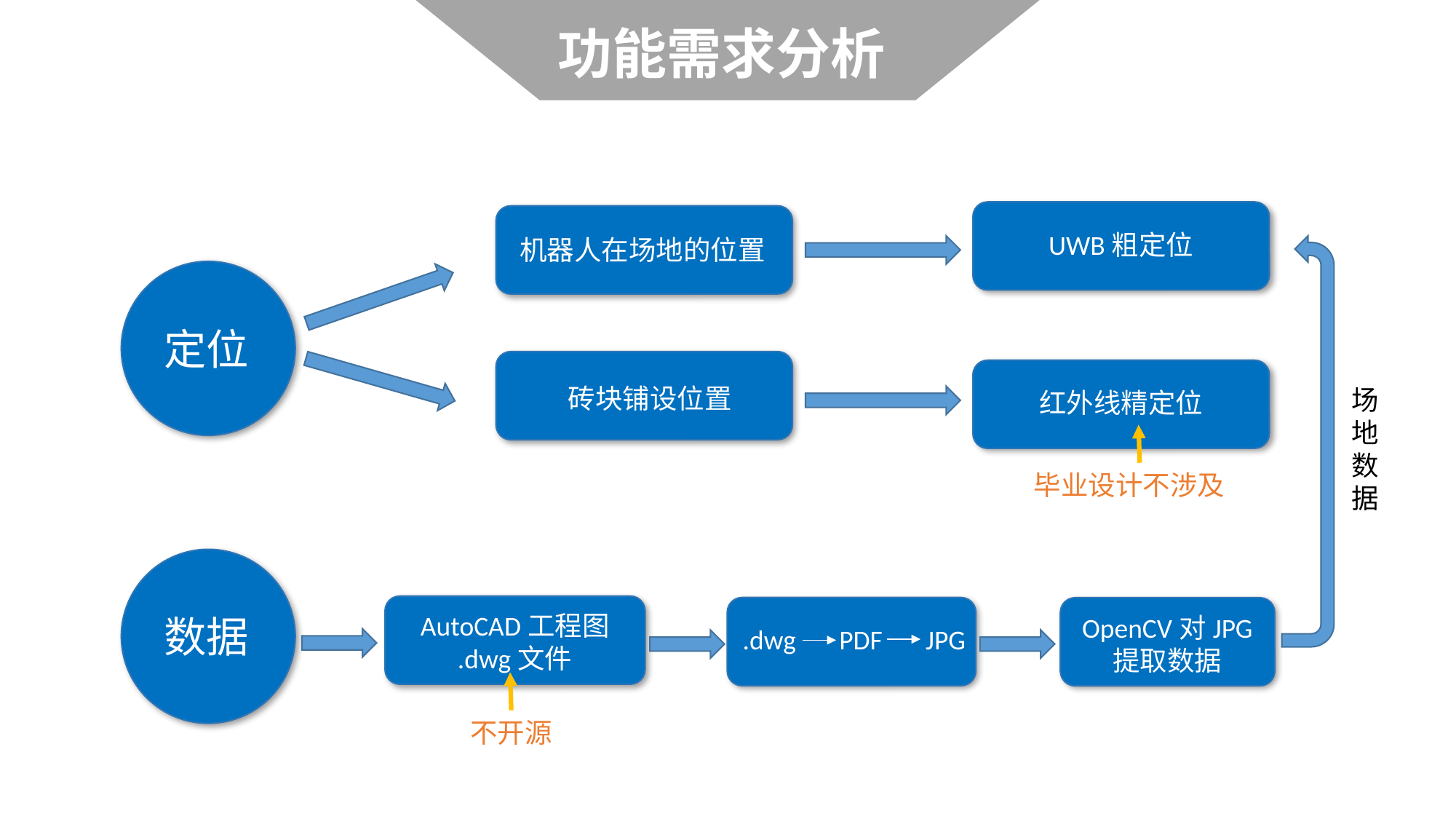

功能需求分析

UWB粗定位

机器人在场地的位置

定位

砖块铺设位置

红外线精定位

场地数据

数据

AutoCAD工程图
.dwg文件

.dwg       PDF       JPG

OpenCV对JPG
提取数据

毕业设计不涉及
不开源